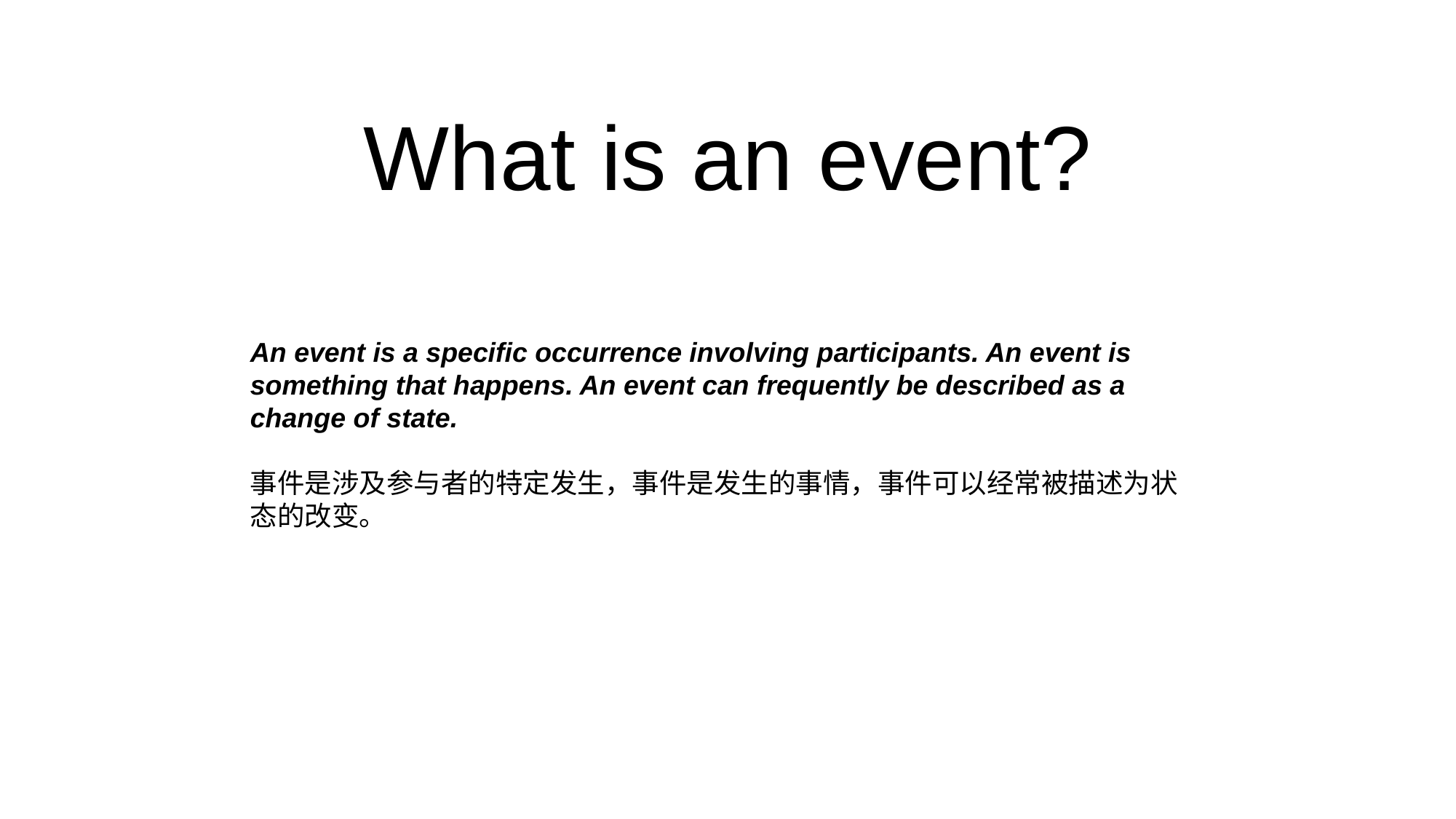

# What is an event?
An event is a specific occurrence involving participants. An event is something that happens. An event can frequently be described as a change of state.

事件是涉及参与者的特定发生，事件是发生的事情，事件可以经常被描述为状态的改变。